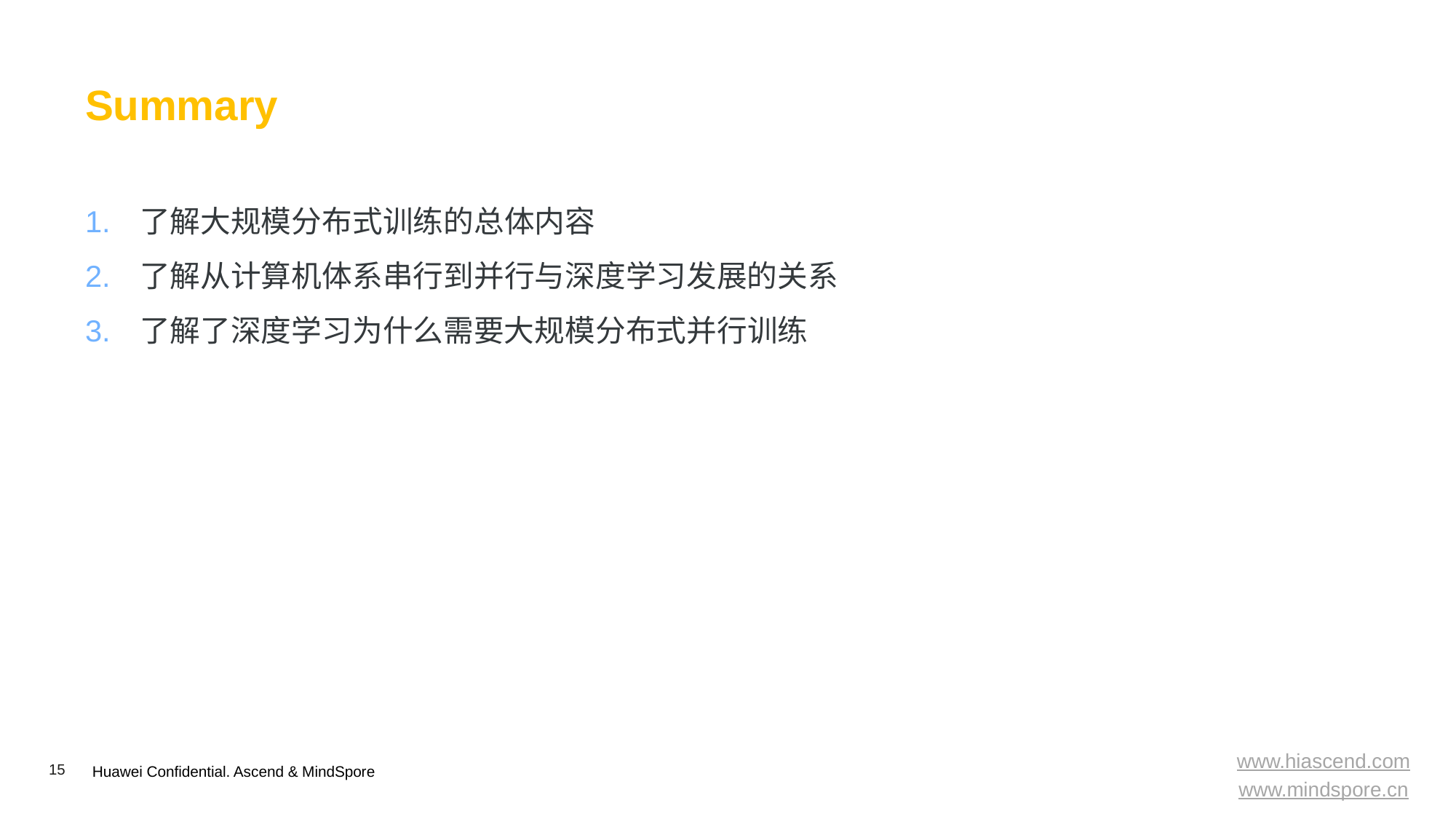

# Summary
了解大规模分布式训练的总体内容
了解从计算机体系串行到并行与深度学习发展的关系
了解了深度学习为什么需要大规模分布式并行训练